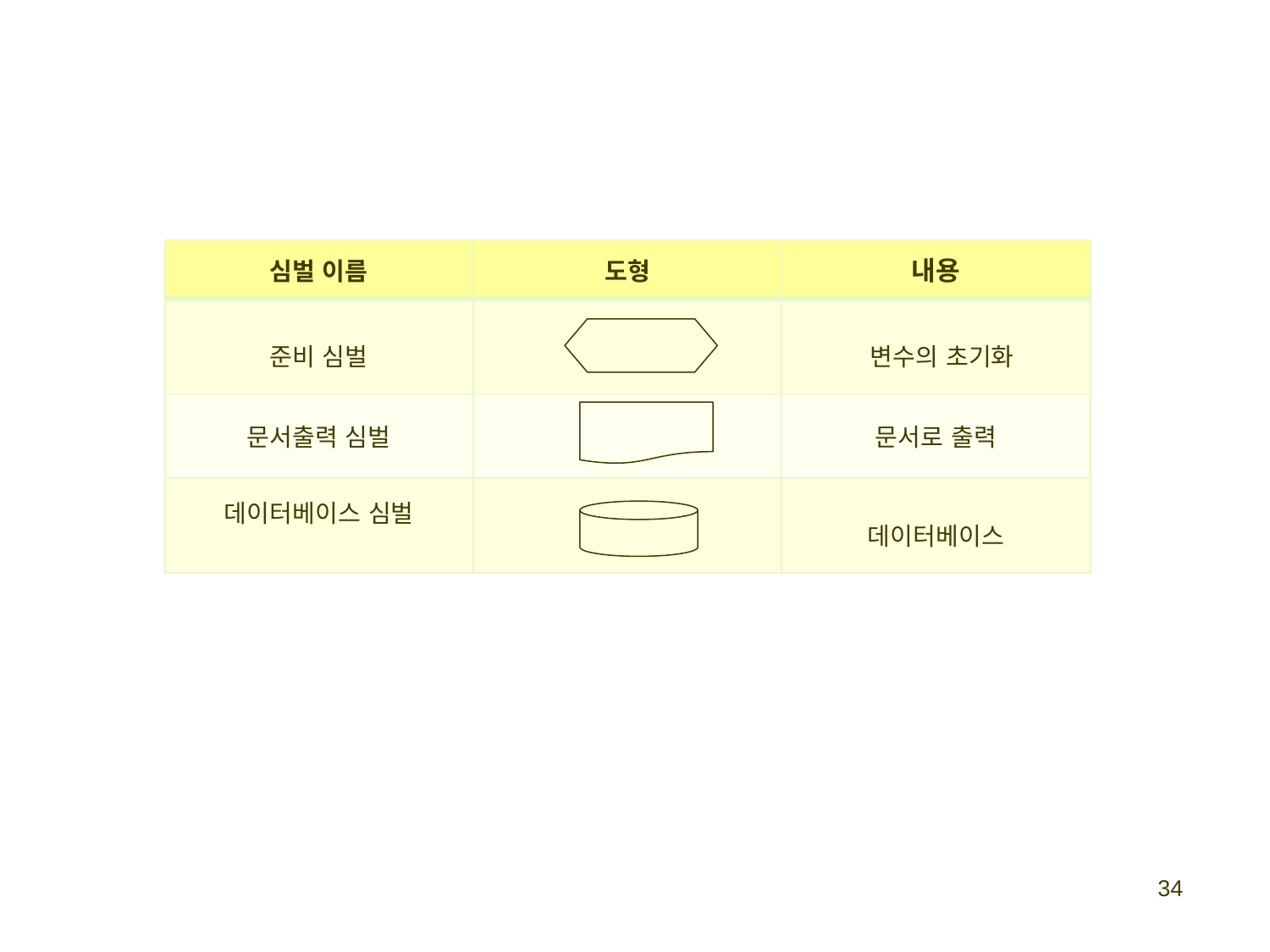

| 심벌 이름 | 도형 | 내용 |
| --- | --- | --- |
| 준비 심벌 |  | 변수의 초기화 |
| 문서출력 심벌 |  | 문서로 출력 |
| 데이터베이스 심벌 |  | 데이터베이스 |

34